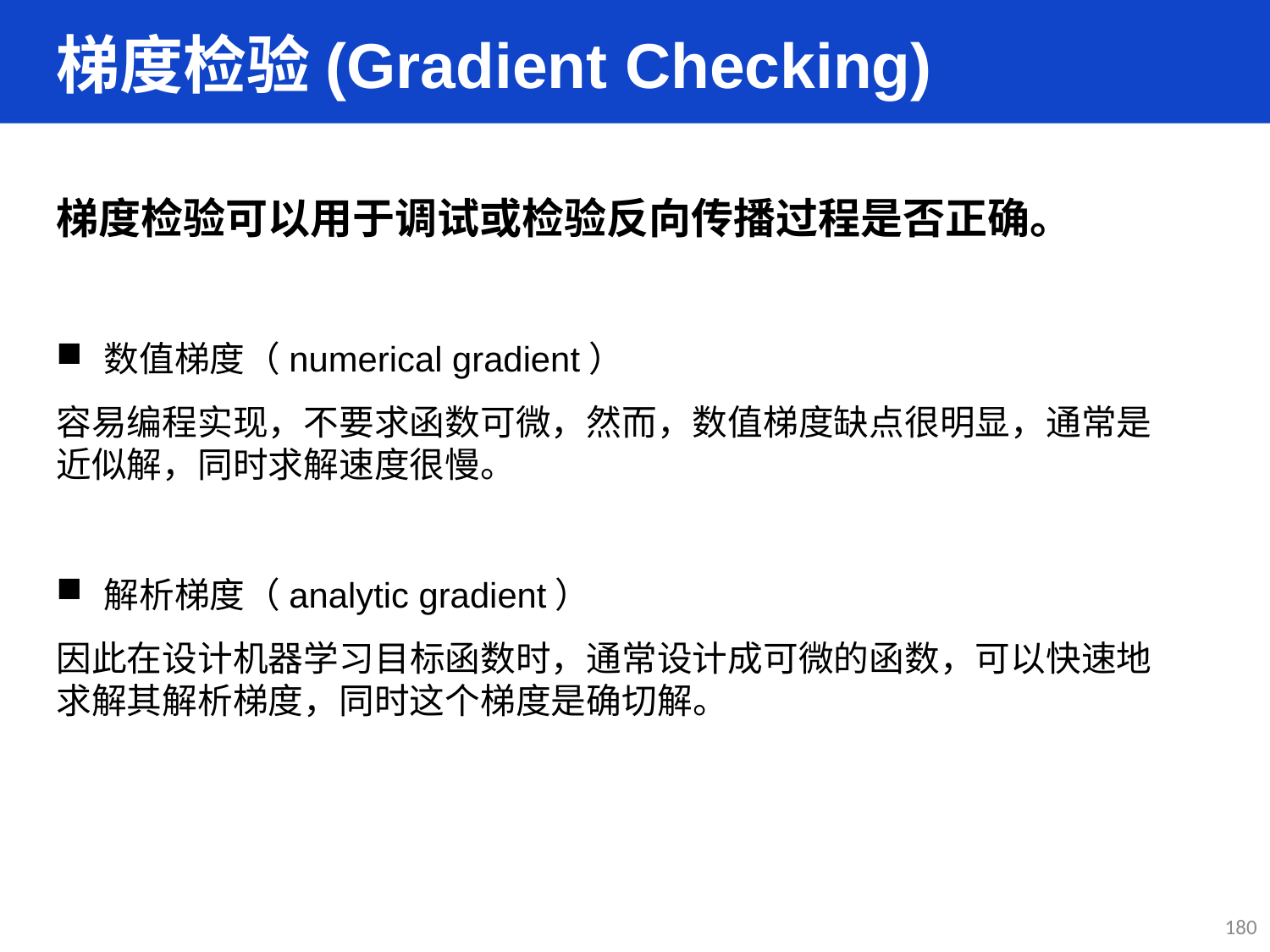

梯度检验(Gradient Checking)
梯度检验可以用于调试或检验反向传播过程是否正确。
数值梯度（numerical gradient）
容易编程实现，不要求函数可微，然而，数值梯度缺点很明显，通常是近似解，同时求解速度很慢。
解析梯度（analytic gradient）
因此在设计机器学习目标函数时，通常设计成可微的函数，可以快速地求解其解析梯度，同时这个梯度是确切解。
180